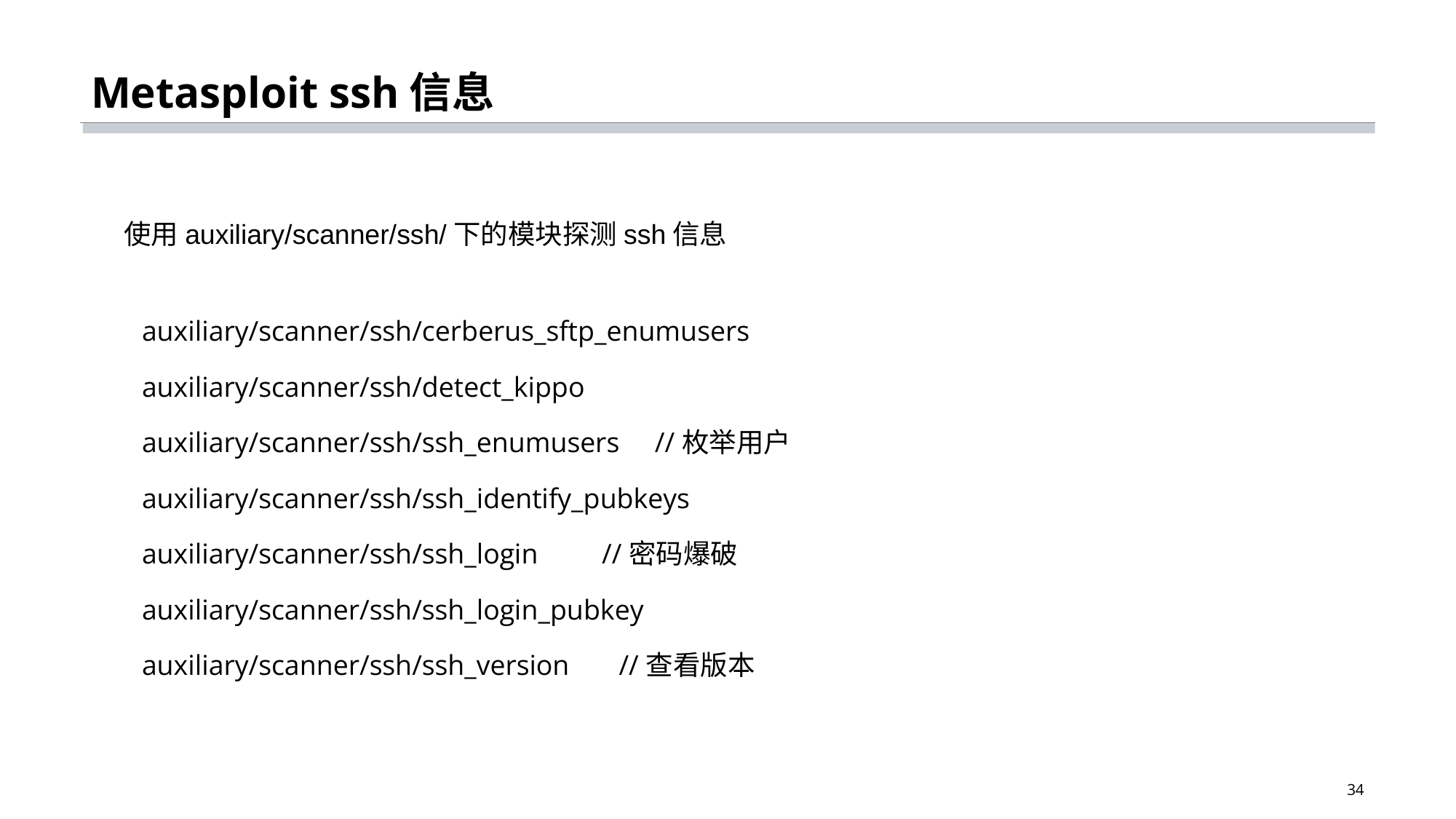

# Metasploit ssh信息
使用auxiliary/scanner/ssh/下的模块探测ssh信息
auxiliary/scanner/ssh/cerberus_sftp_enumusers
auxiliary/scanner/ssh/detect_kippo
auxiliary/scanner/ssh/ssh_enumusers     //枚举用户
auxiliary/scanner/ssh/ssh_identify_pubkeys
auxiliary/scanner/ssh/ssh_login         //密码爆破
auxiliary/scanner/ssh/ssh_login_pubkey
auxiliary/scanner/ssh/ssh_version       //查看版本
34